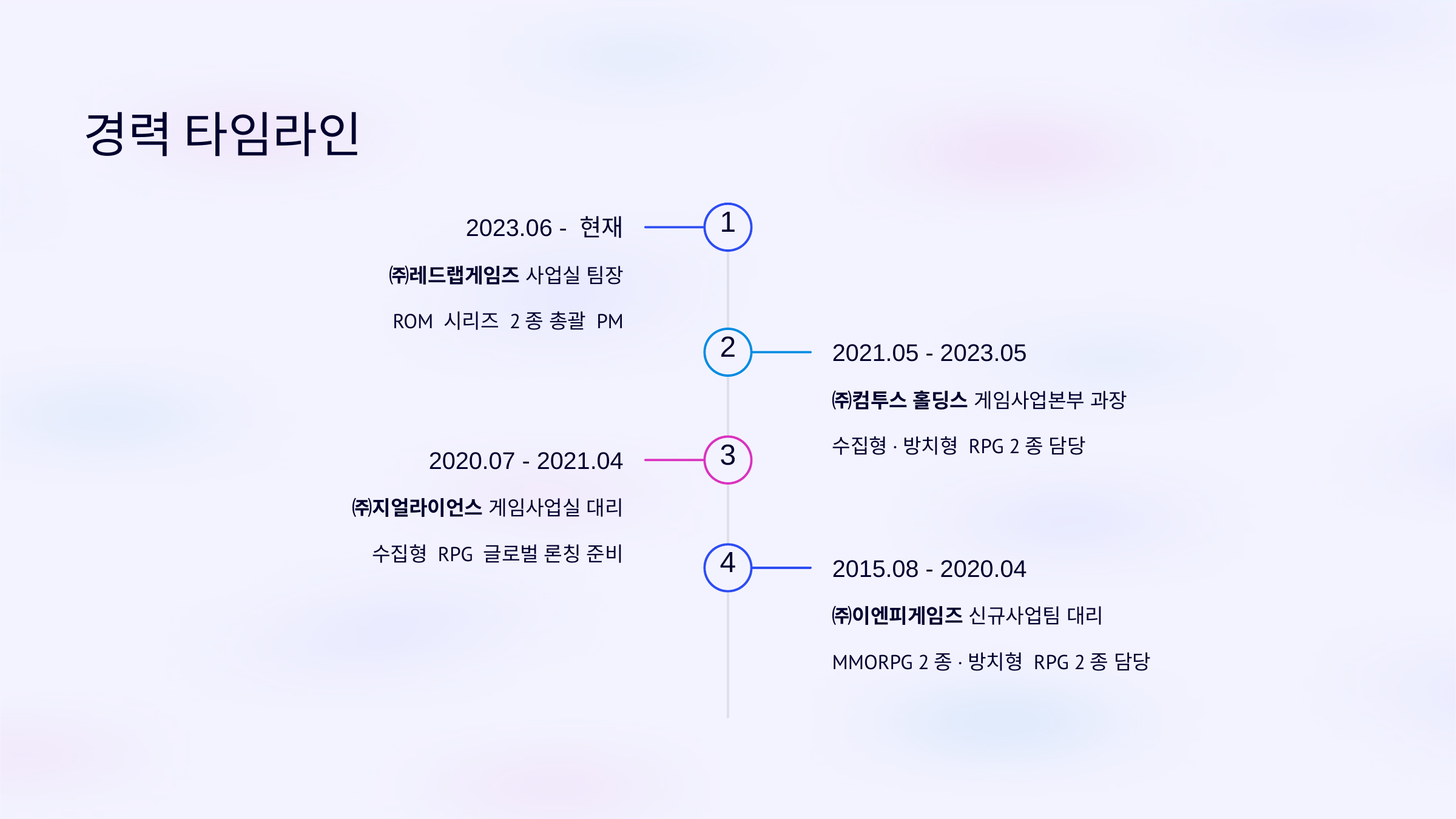

경력 타임라인

1
2023.06 - 현재

㈜레드랩게임즈 사업실 팀장
ROM 시리즈 2종 총괄 PM

2
2021.05 - 2023.05

㈜컴투스 홀딩스 게임사업본부 과장
수집형·방치형 RPG 2종 담당

3
2020.07 - 2021.04

㈜지얼라이언스 게임사업실 대리
수집형 RPG 글로벌 론칭 준비

4
2015.08 - 2020.04

㈜이엔피게임즈 신규사업팀 대리
MMORPG 2종·방치형 RPG 2종 담당